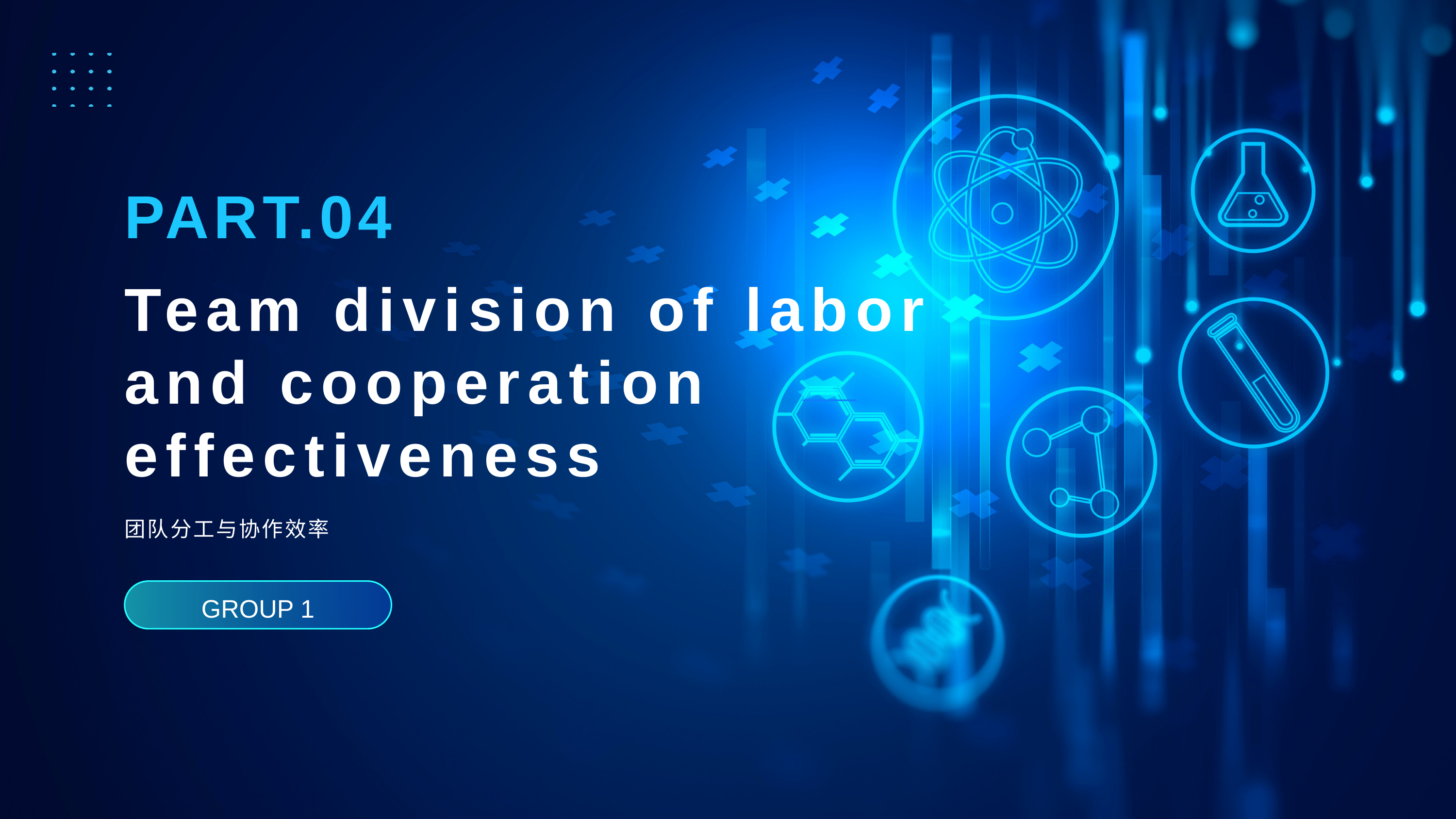

PART.04
Team division of labor
and cooperation
effectiveness

团队分工与协作效率

GROUP 1